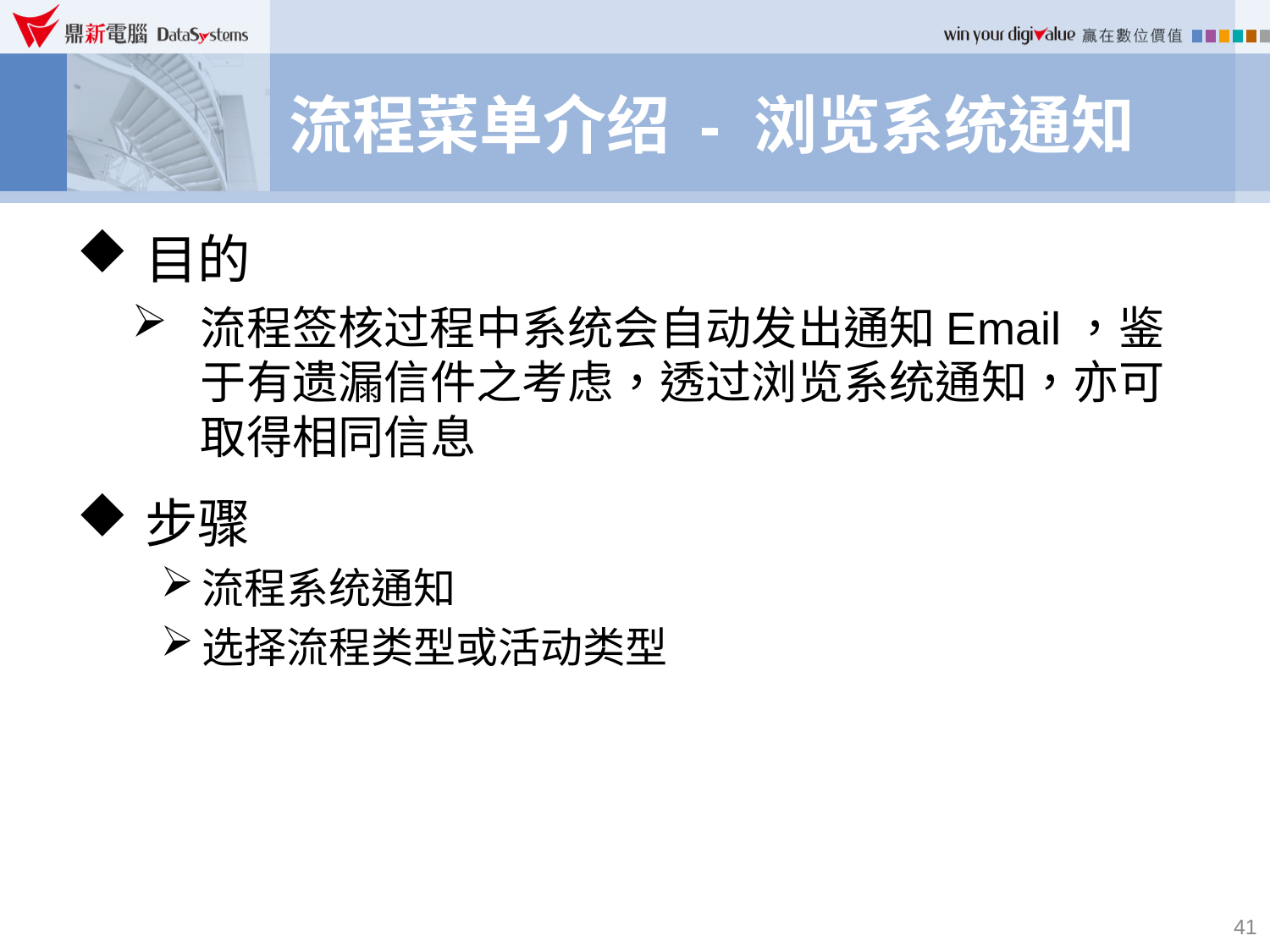

# 流程菜单介绍 - 浏览系统通知
目的
流程签核过程中系统会自动发出通知Email，鉴于有遗漏信件之考虑，透过浏览系统通知，亦可取得相同信息
步骤
流程系统通知
选择流程类型或活动类型
41